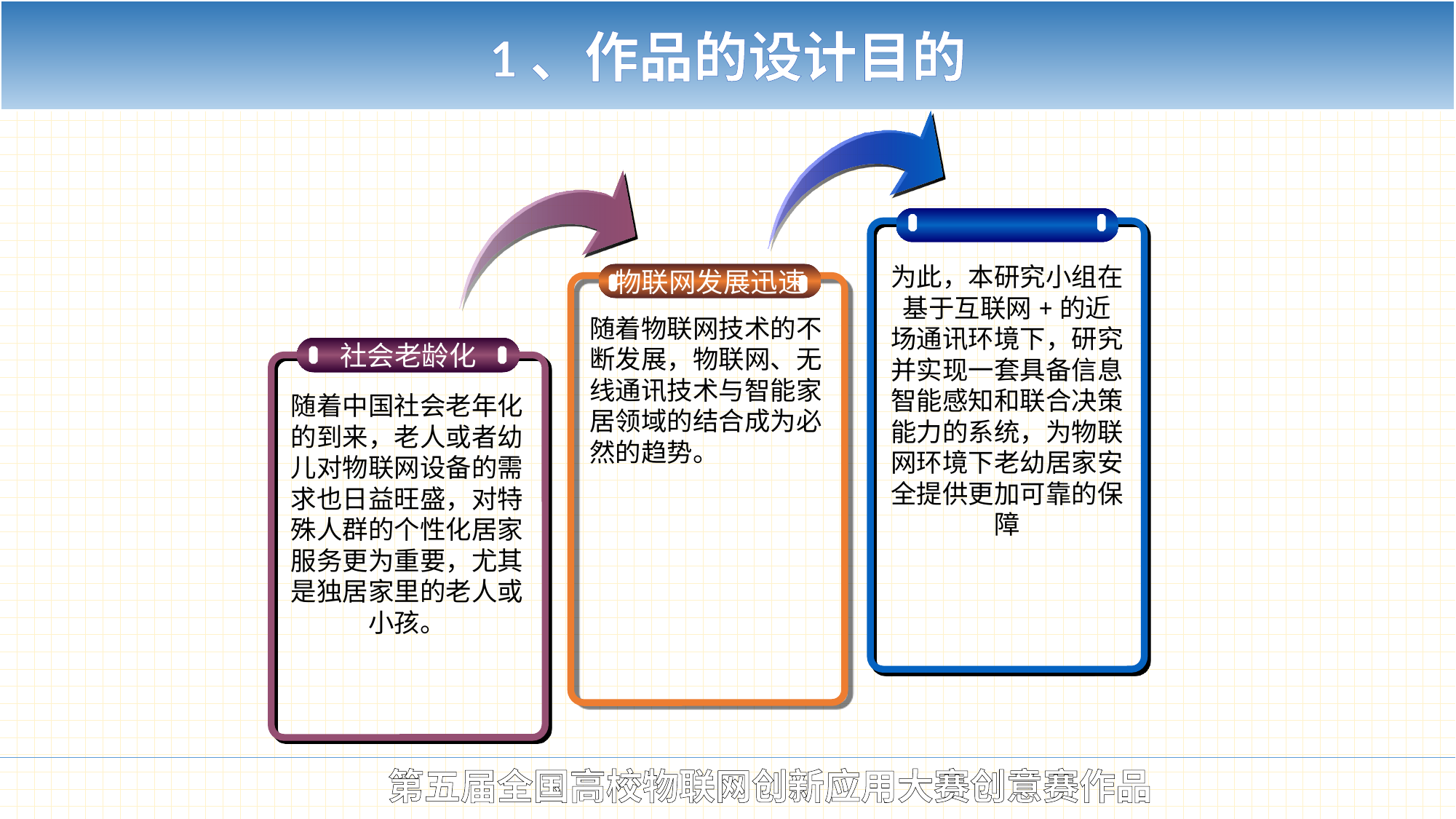

1、作品的设计目的

为此，本研究小组在基于互联网+的近场通讯环境下，研究并实现一套具备信息智能感知和联合决策能力的系统，为物联网环境下老幼居家安全提供更加可靠的保障
物联网发展迅速

随着物联网技术的不断发展，物联网、无线通讯技术与智能家居领域的结合成为必然的趋势。

社会老龄化

随着中国社会老年化的到来，老人或者幼儿对物联网设备的需求也日益旺盛，对特殊人群的个性化居家服务更为重要，尤其是独居家里的老人或小孩。
第五届全国高校物联网创新应用大赛创意赛作品